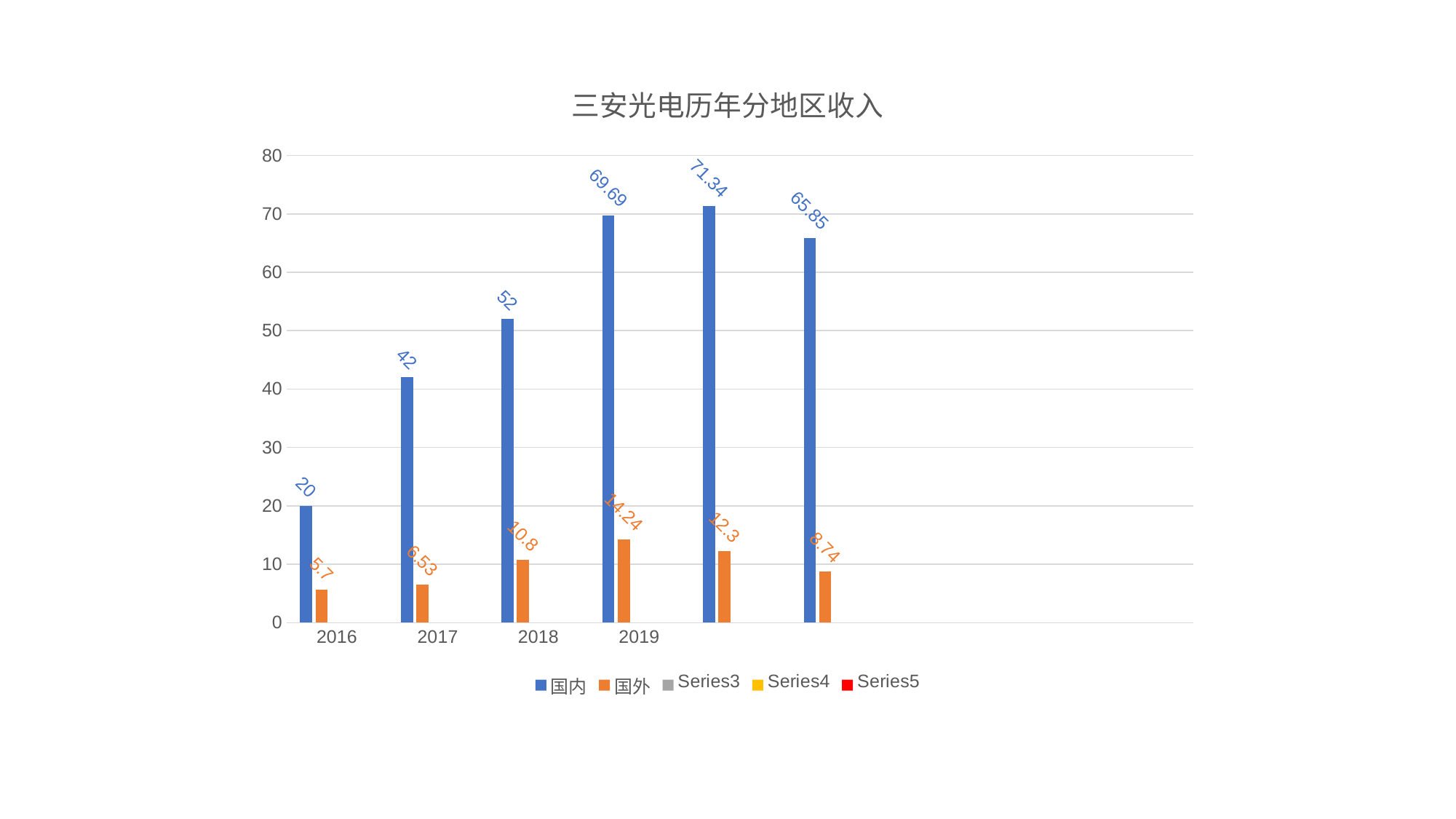

### Chart: 三安光电历年分地区收入

| Category | 国内 | 国外 |  |  |  |
|---|---|---|---|---|---|
| 2016 | 20.0 | 5.7 | None | None | None |
| 2017 | 42.0 | 6.53 | None | None | None |
| 2018 | 52.0 | 10.8 | None | None | None |
| 2019 | 69.69 | 14.24 | None | None | None |